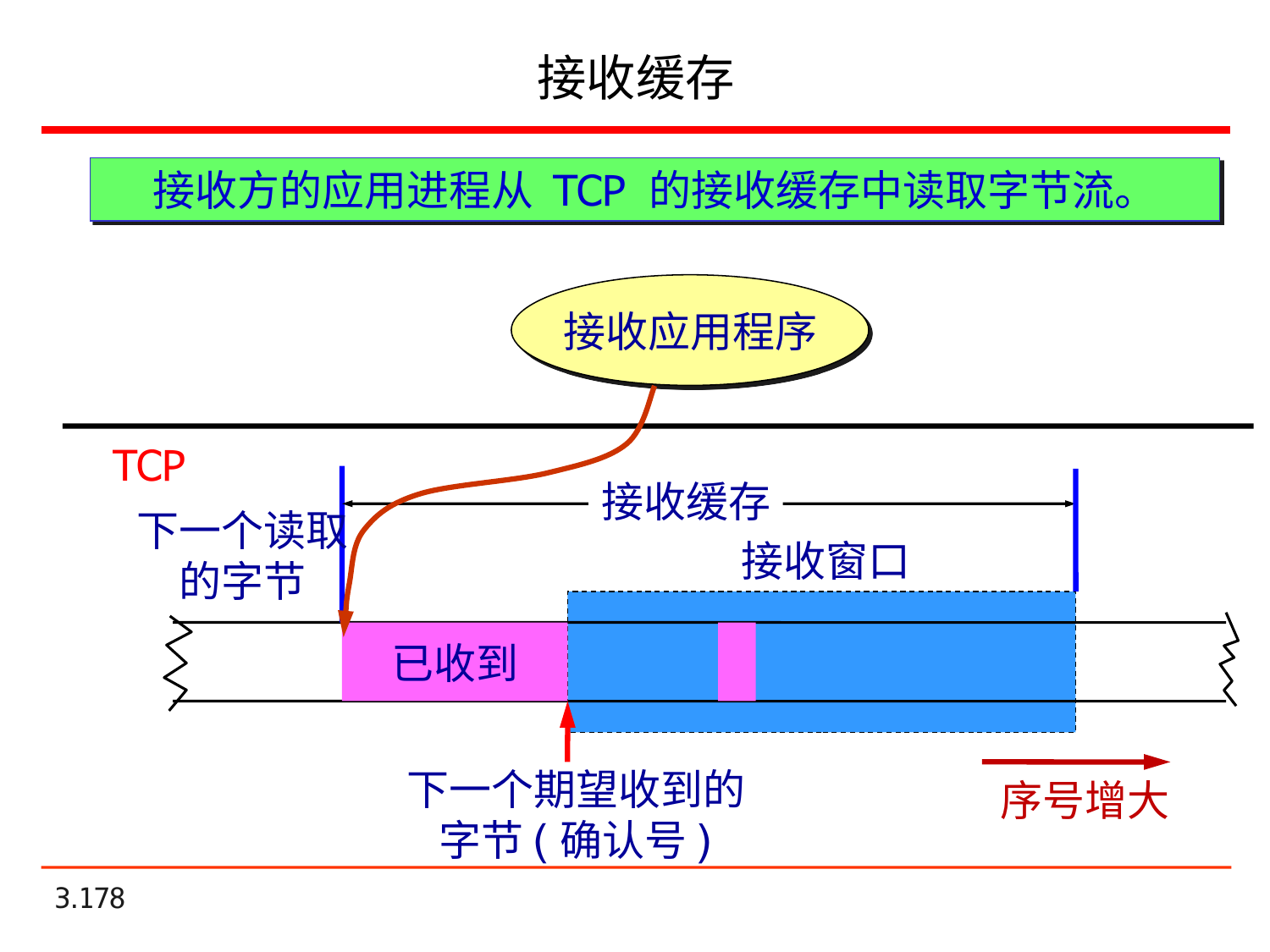

# 接收缓存
接收方的应用进程从 TCP 的接收缓存中读取字节流。
接收应用程序

TCP

接收缓存
下一个读取
的字节

接收窗口

已收到

下一个期望收到的
字节(确认号)

序号增大